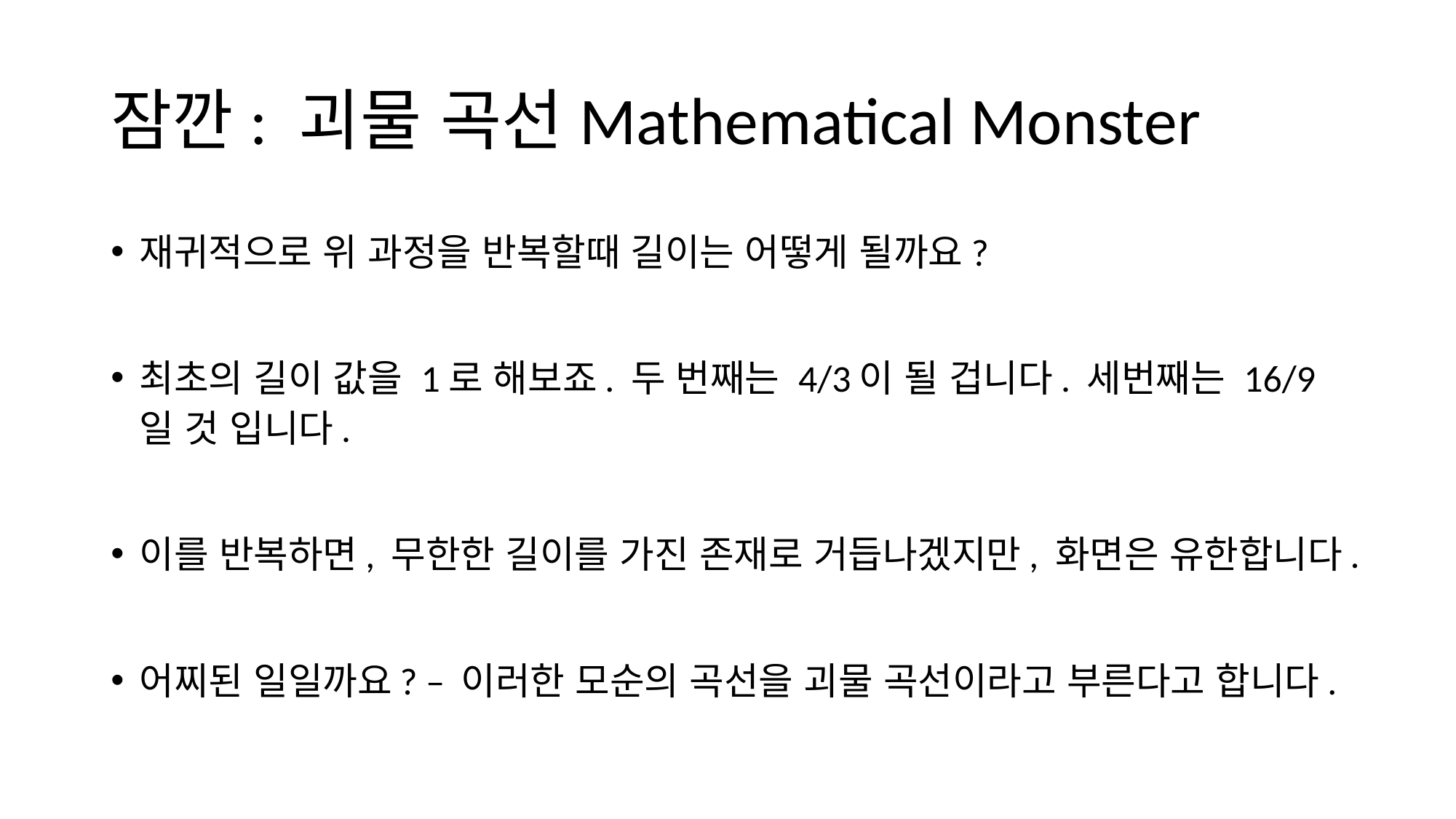

# 잠깐: 괴물 곡선Mathematical Monster
재귀적으로 위 과정을 반복할때 길이는 어떻게 될까요?

최초의 길이 값을 1로 해보죠. 두 번째는 4/3이 될 겁니다. 세번째는 16/9일 것 입니다.

이를 반복하면, 무한한 길이를 가진 존재로 거듭나겠지만, 화면은 유한합니다.

어찌된 일일까요? – 이러한 모순의 곡선을 괴물 곡선이라고 부른다고 합니다.